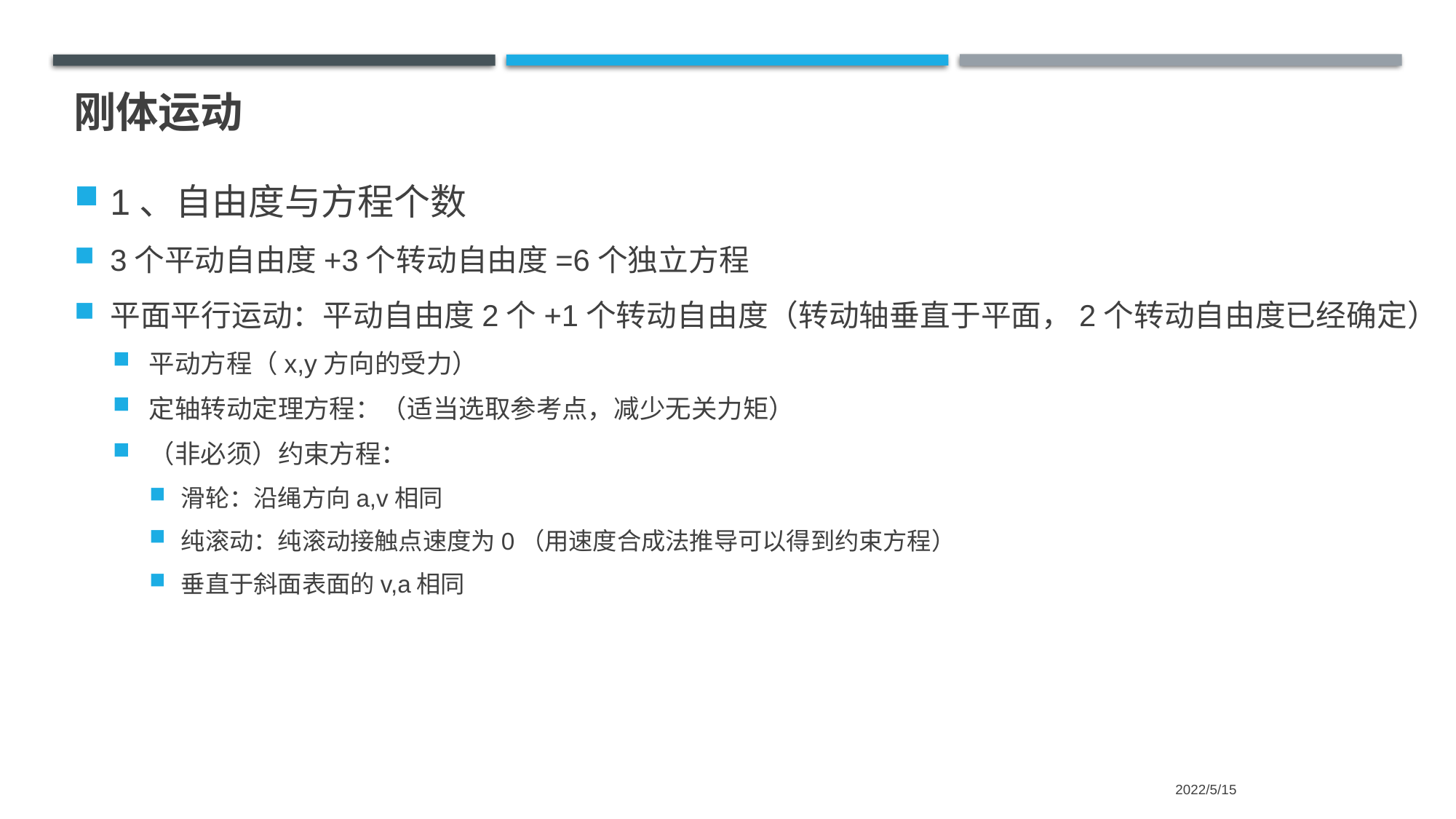

# 刚体运动
1、自由度与方程个数
3个平动自由度+3个转动自由度=6个独立方程
平面平行运动：平动自由度2个+1个转动自由度（转动轴垂直于平面，2个转动自由度已经确定）
平动方程（x,y方向的受力）
定轴转动定理方程：（适当选取参考点，减少无关力矩）
（非必须）约束方程：
滑轮：沿绳方向a,v相同
纯滚动：纯滚动接触点速度为0（用速度合成法推导可以得到约束方程）
垂直于斜面表面的v,a相同

2022/5/15